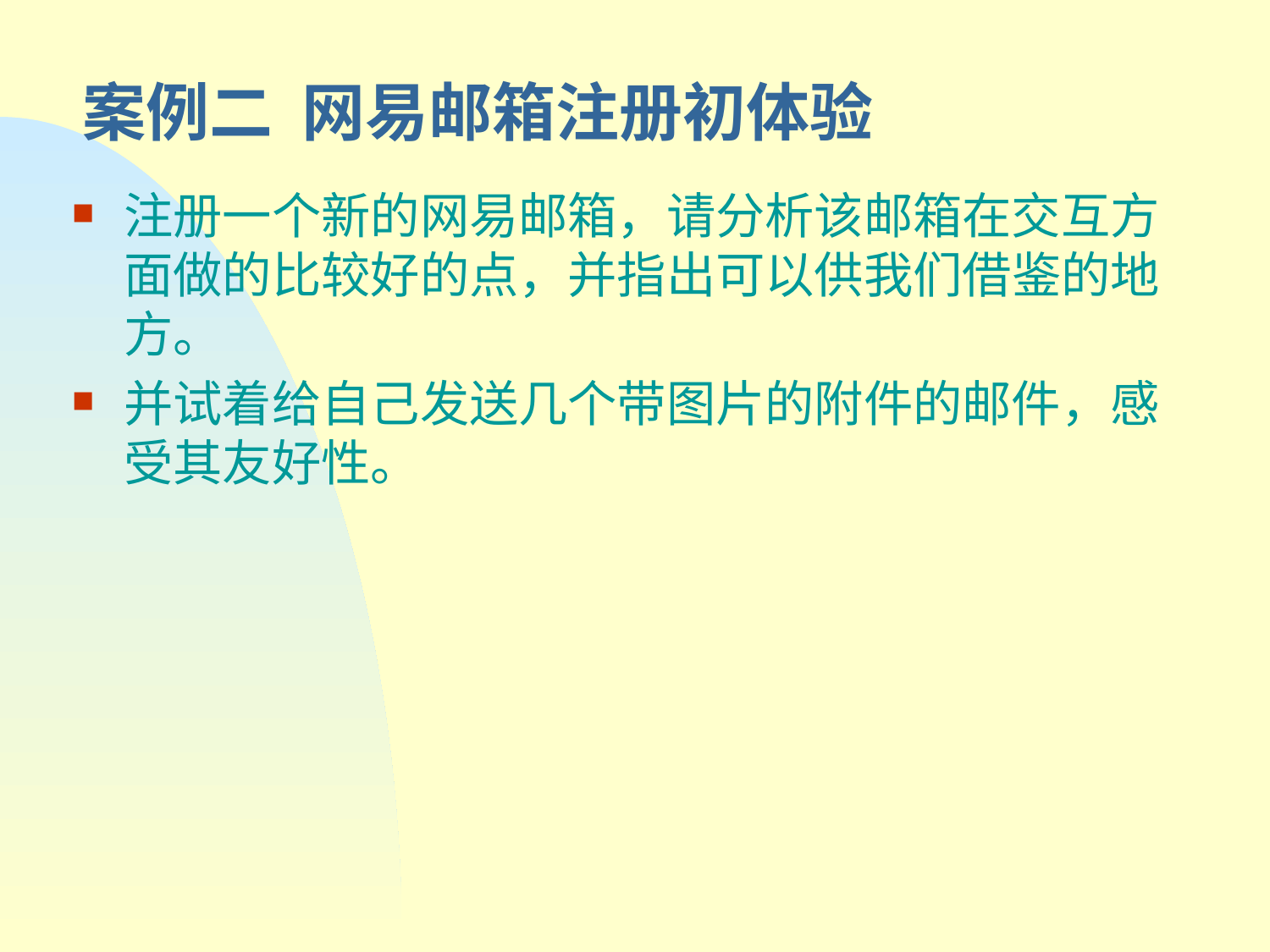

# 案例二  网易邮箱注册初体验
注册一个新的网易邮箱，请分析该邮箱在交互方面做的比较好的点，并指出可以供我们借鉴的地方。
并试着给自己发送几个带图片的附件的邮件，感受其友好性。